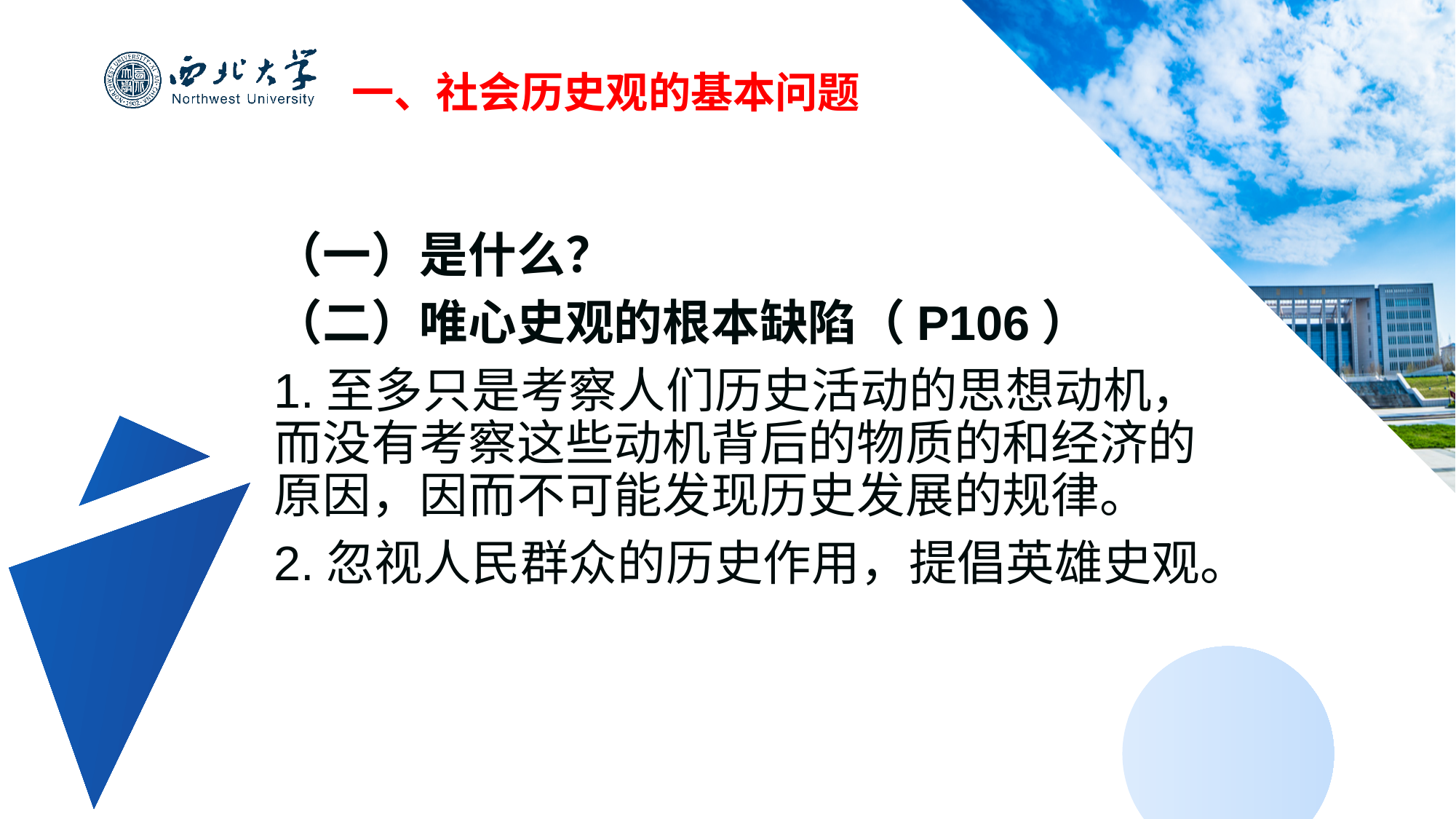

一、社会历史观的基本问题

（一）是什么？
（二）唯心史观的根本缺陷（P106）
1.至多只是考察人们历史活动的思想动机，而没有考察这些动机背后的物质的和经济的原因，因而不可能发现历史发展的规律。
2.忽视人民群众的历史作用，提倡英雄史观。